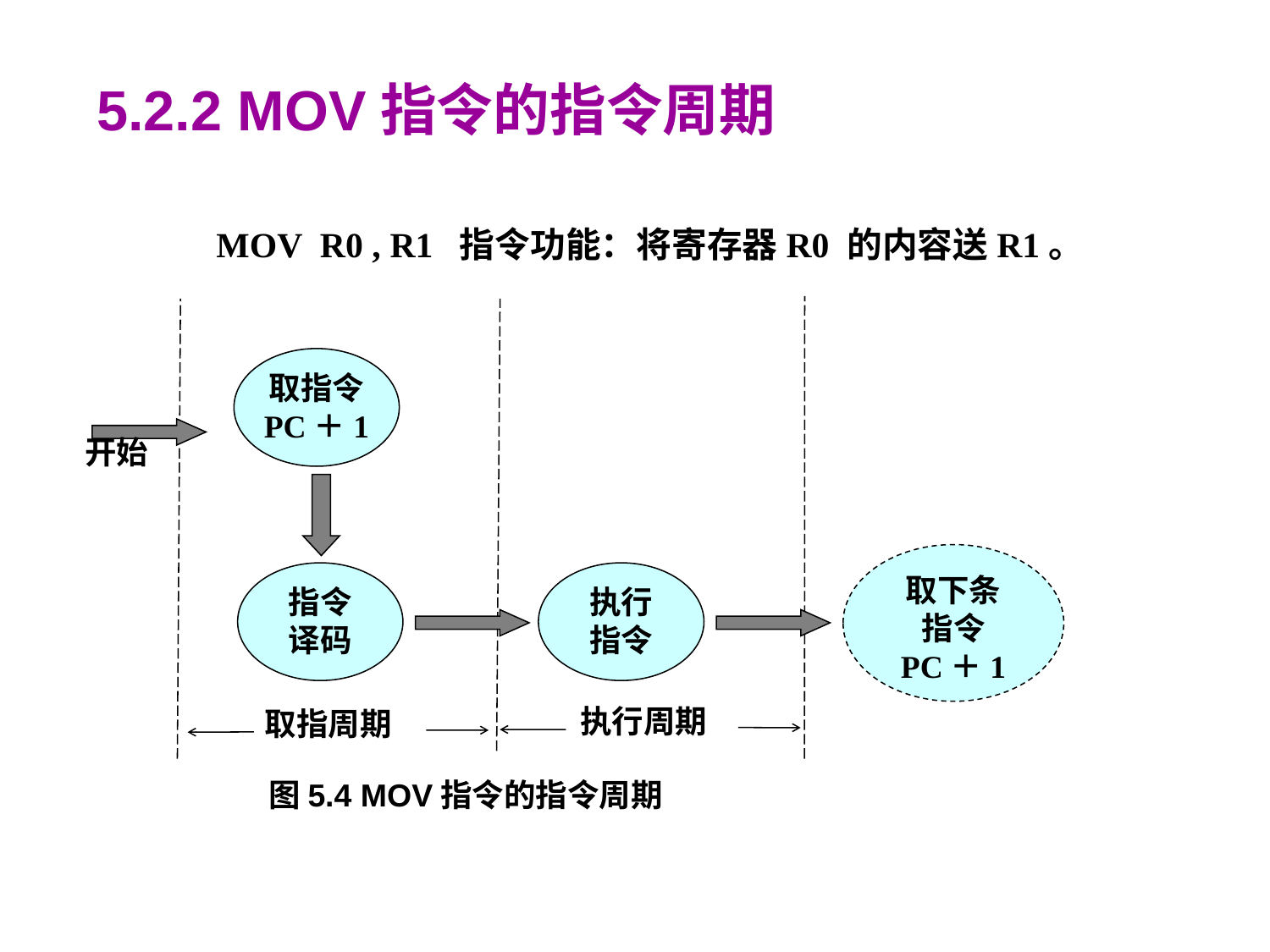

5.2.2 MOV指令的指令周期
 MOV  R0 , R1  指令功能：将寄存器R0 的内容送R1。

取指令
PC＋1

开始

取下条
指令
PC＋1
指令
译码
执行
指令

执行周期
取指周期

图5.4 MOV指令的指令周期